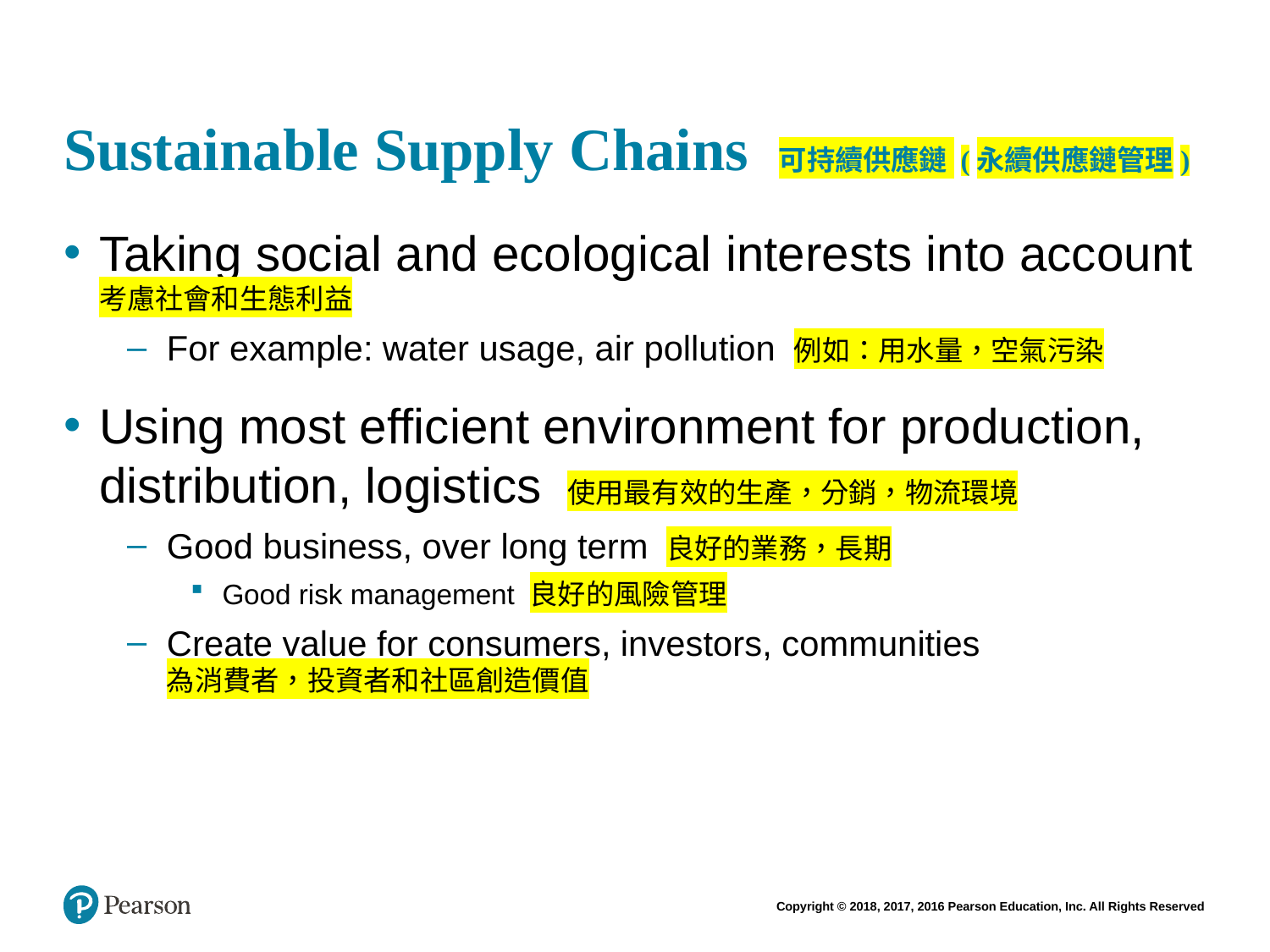

# Sustainable Supply Chains 可持續供應鏈 (永續供應鏈管理)
Taking social and ecological interests into account
考慮社會和生態利益
For example: water usage, air pollution 例如：用水量，空氣污染
Using most efficient environment for production, distribution, logistics 使用最有效的生產，分銷，物流環境
Good business, over long term 良好的業務，長期
Good risk management 良好的風險管理
Create value for consumers, investors, communities
為消費者，投資者和社區創造價值